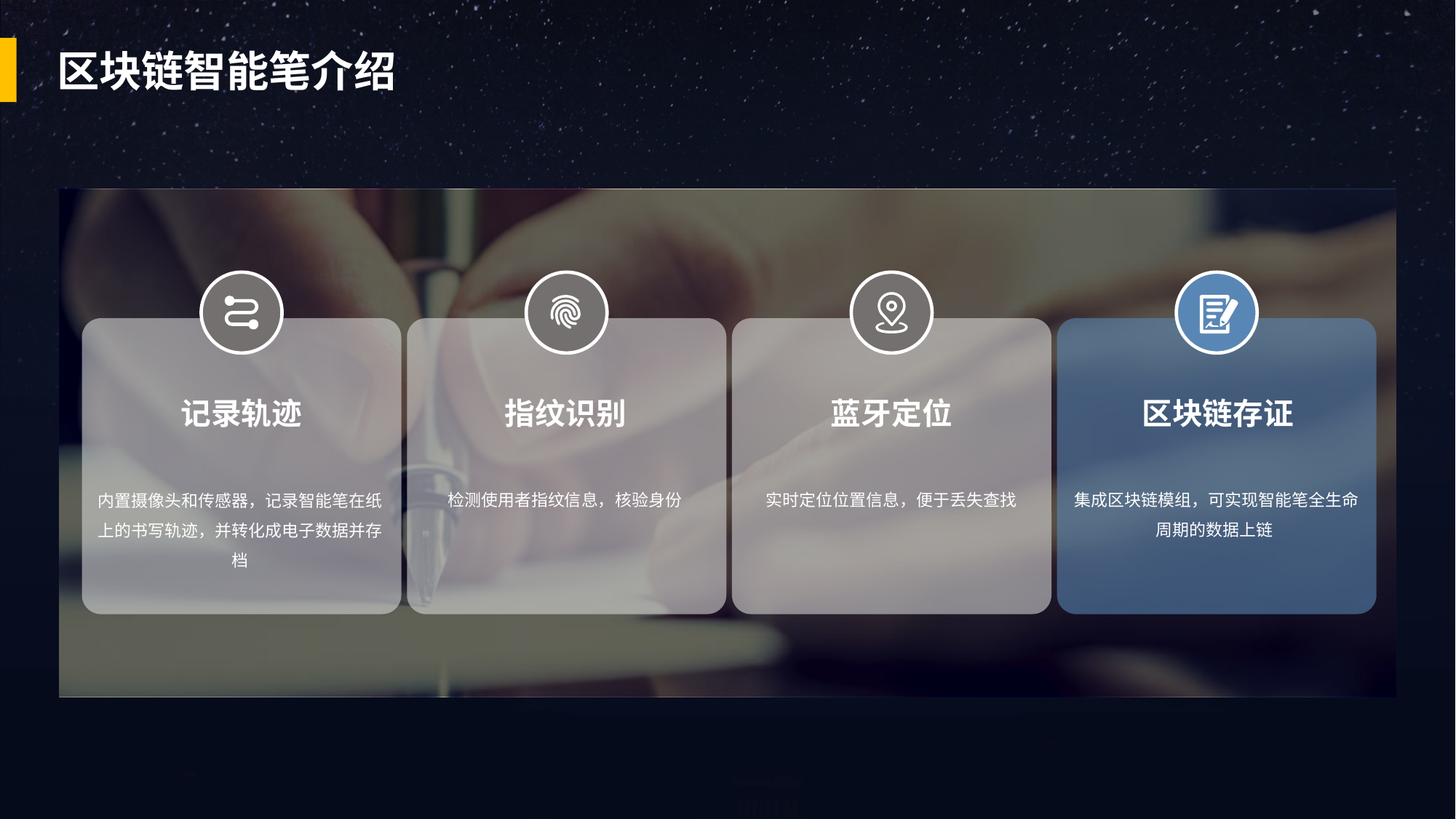

区块链智能笔介绍

记录轨迹
内置摄像头和传感器，记录智能笔在纸上的书写轨迹，并转化成电子数据并存档
指纹识别
检测使用者指纹信息，核验身份
蓝牙定位
实时定位位置信息，便于丢失查找
区块链存证
集成区块链模组，可实现智能笔全生命周期的数据上链